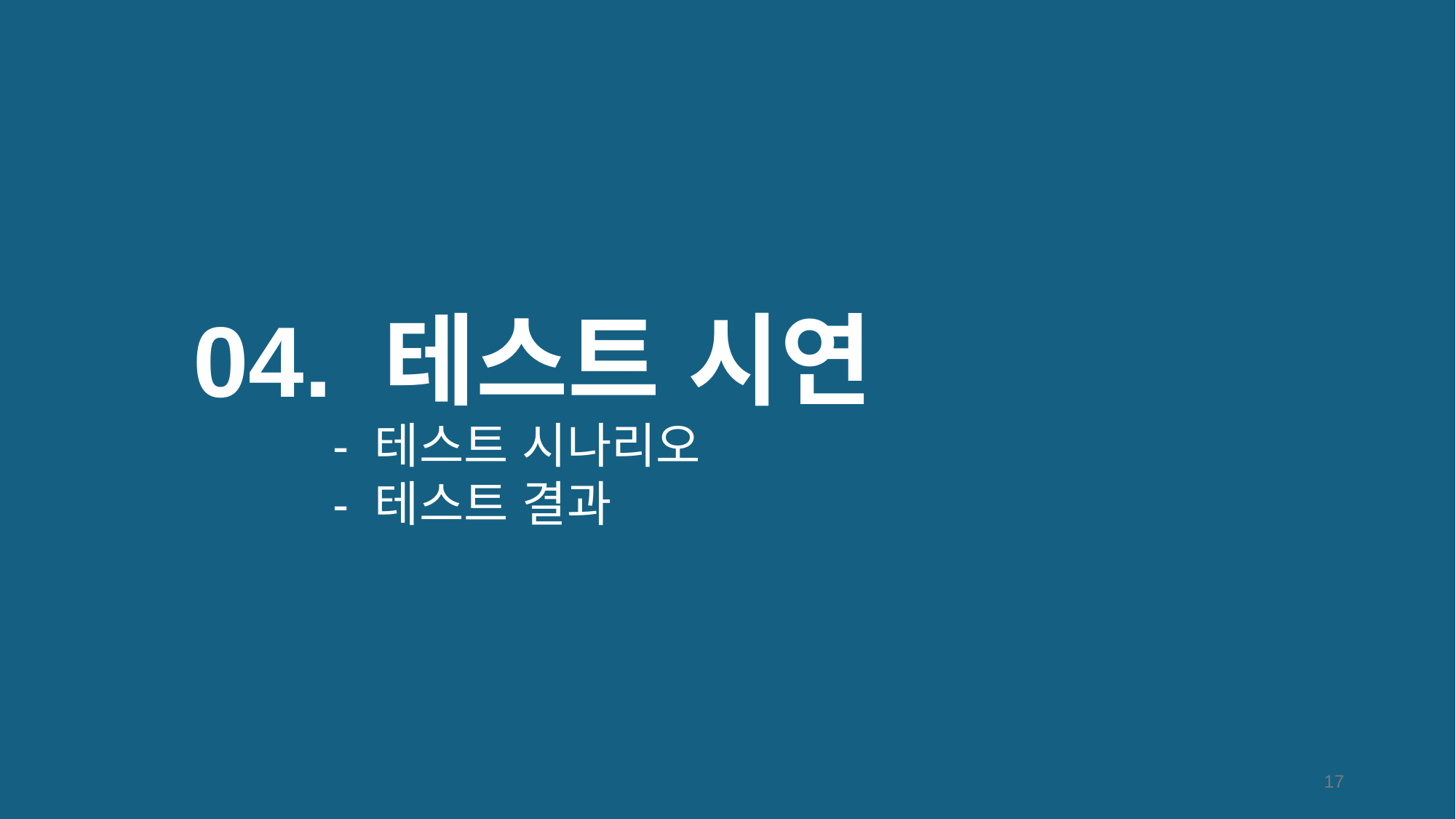

# 04. 테스트 시연
- 테스트 시나리오
- 테스트 결과
17